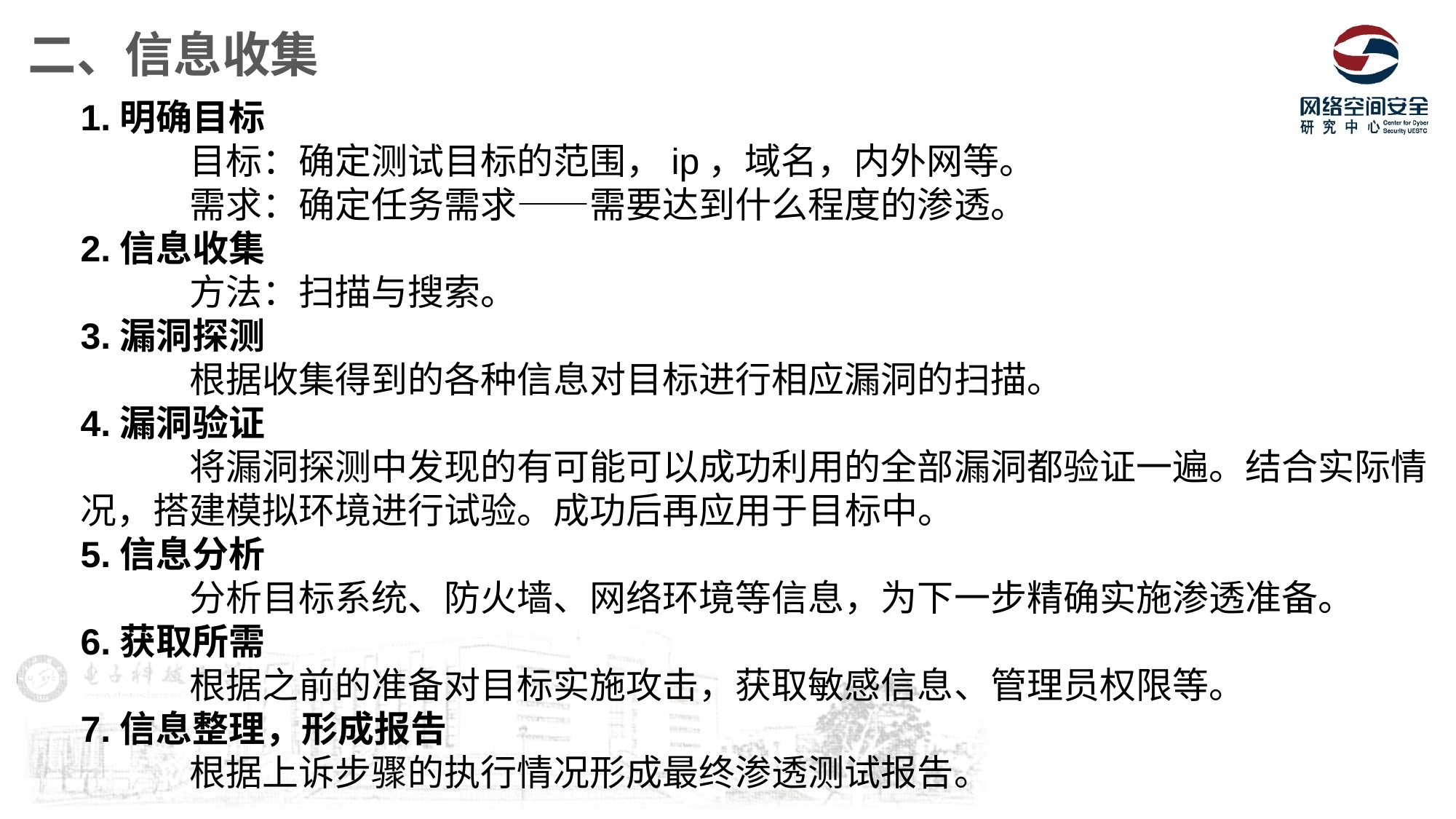

二、信息收集
1.明确目标
	目标：确定测试目标的范围，ip，域名，内外网等。
	需求：确定任务需求——需要达到什么程度的渗透。
2.信息收集
	方法：扫描与搜索。
3.漏洞探测
	根据收集得到的各种信息对目标进行相应漏洞的扫描。
4.漏洞验证
	将漏洞探测中发现的有可能可以成功利用的全部漏洞都验证一遍。结合实际情况，搭建模拟环境进行试验。成功后再应用于目标中。
5.信息分析
	分析目标系统、防火墙、网络环境等信息，为下一步精确实施渗透准备。
6.获取所需
	根据之前的准备对目标实施攻击，获取敏感信息、管理员权限等。
7.信息整理，形成报告
	根据上诉步骤的执行情况形成最终渗透测试报告。